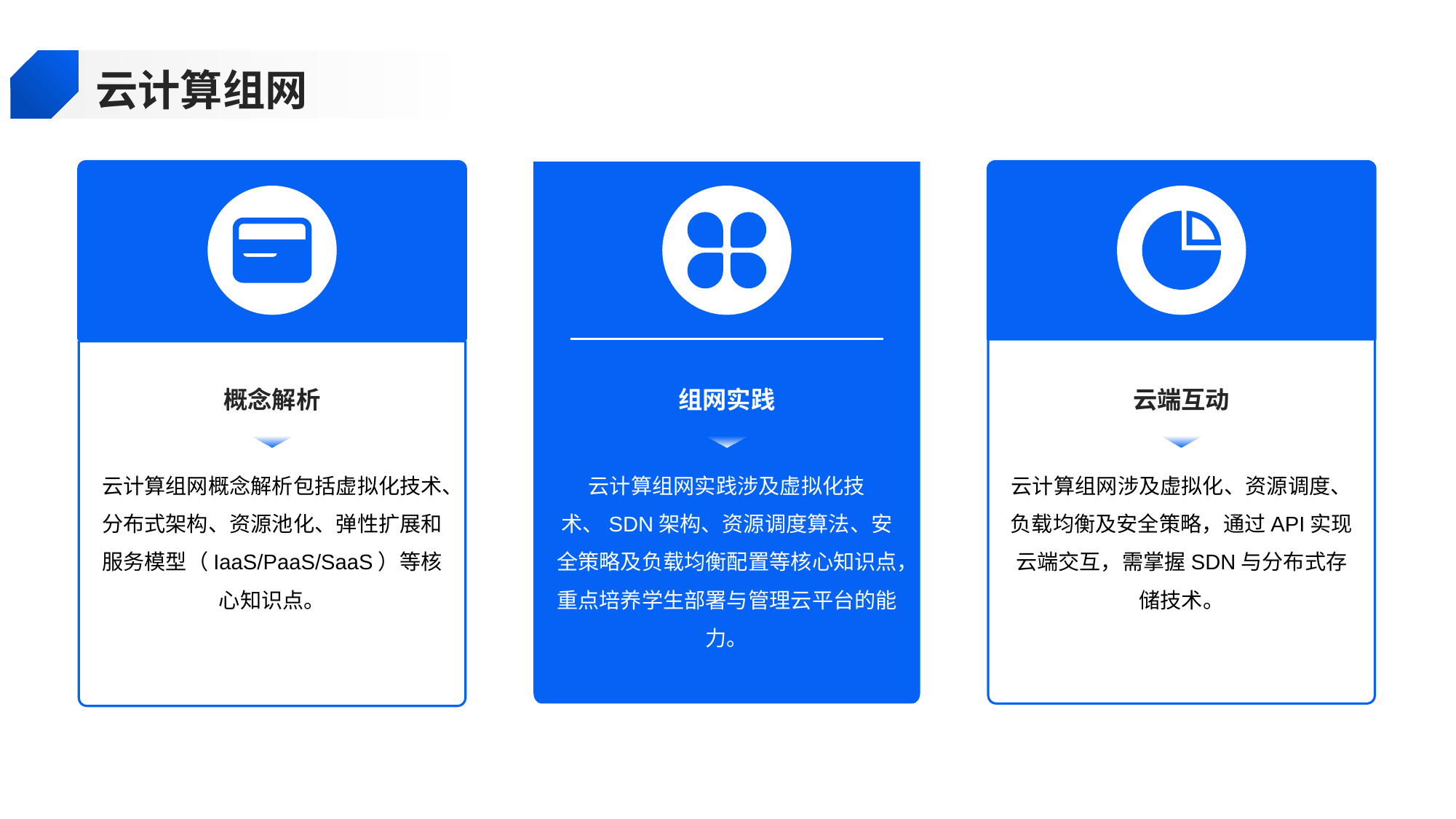

云计算组网

概念解析
组网实践
云端互动

云计算组网概念解析包括虚拟化技术、分布式架构、资源池化、弹性扩展和服务模型（IaaS/PaaS/SaaS）等核心知识点。
云计算组网实践涉及虚拟化技术、SDN架构、资源调度算法、安全策略及负载均衡配置等核心知识点，重点培养学生部署与管理云平台的能力。
云计算组网涉及虚拟化、资源调度、负载均衡及安全策略，通过API实现云端交互，需掌握SDN与分布式存储技术。